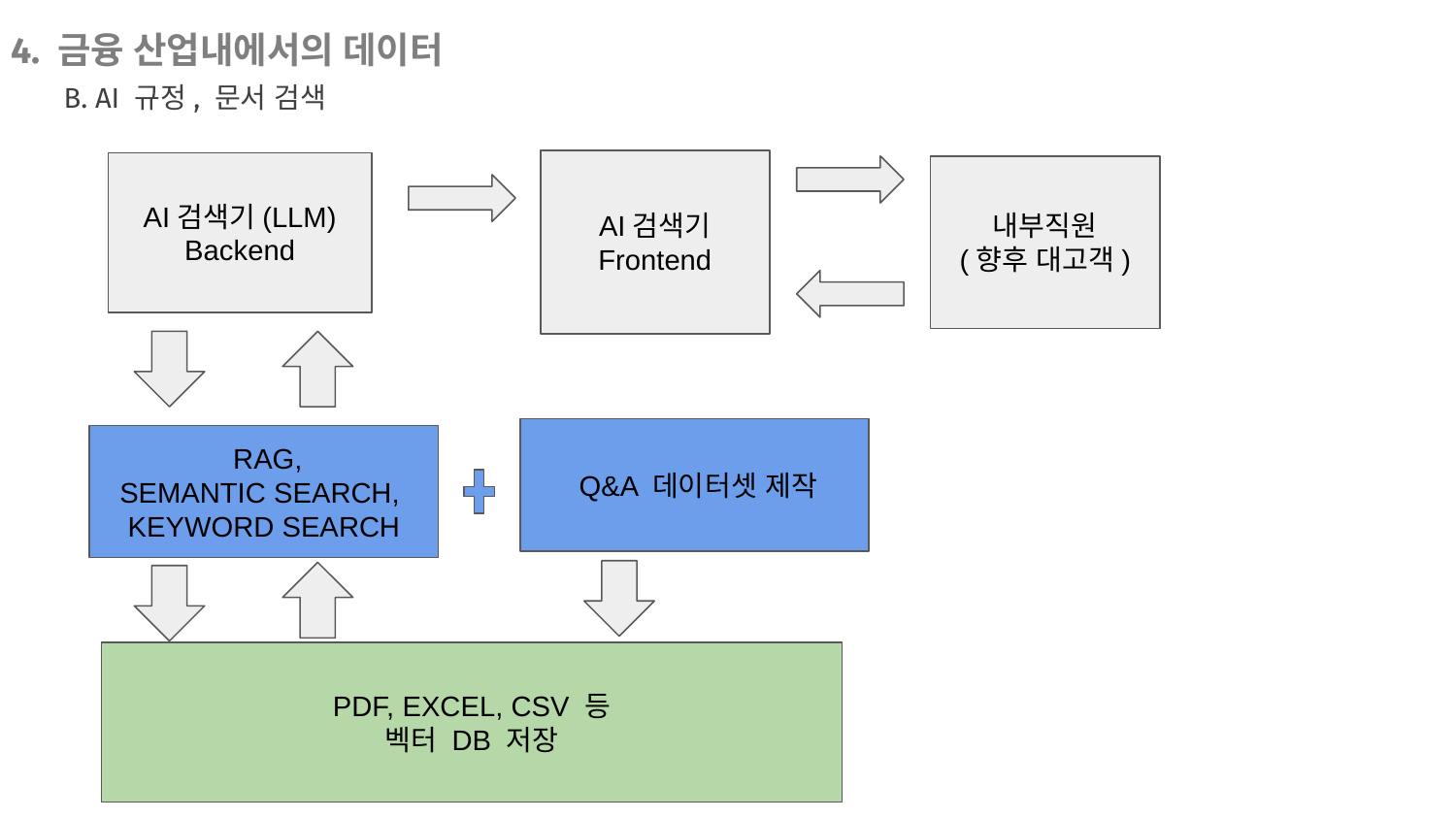

4. 금융 산업내에서의 데이터
B. AI 규정, 문서 검색
AI검색기
Frontend
AI검색기(LLM)
Backend
내부직원
(향후 대고객)

 Q&A 데이터셋 제작
  RAG,
SEMANTIC SEARCH,
KEYWORD SEARCH

PDF, EXCEL, CSV 등
벡터 DB 저장